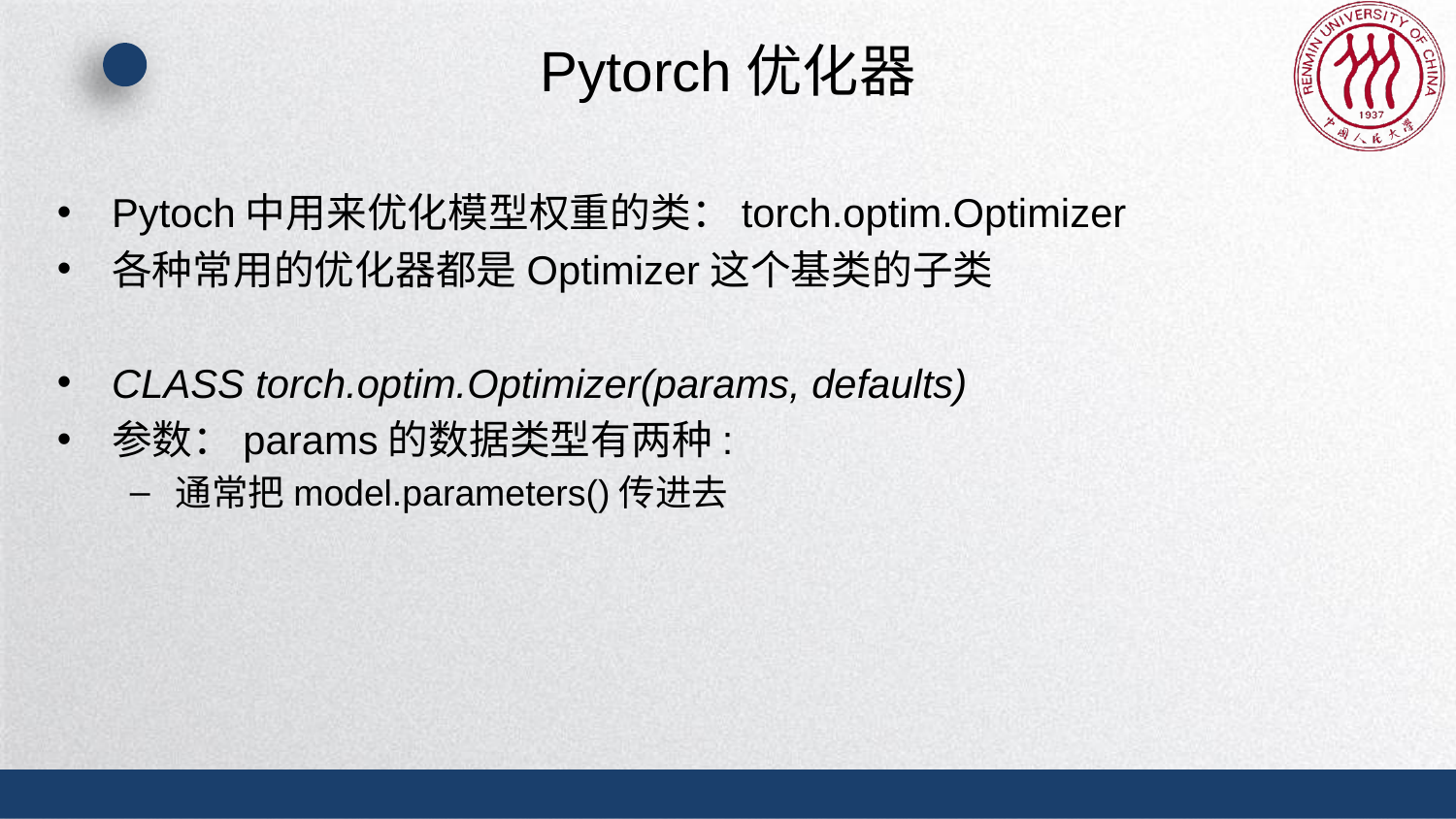

# Pytorch优化器

Pytoch中用来优化模型权重的类：torch.optim.Optimizer
各种常用的优化器都是Optimizer这个基类的子类

CLASS torch.optim.Optimizer(params, defaults)
参数：params的数据类型有两种:
通常把model.parameters()传进去